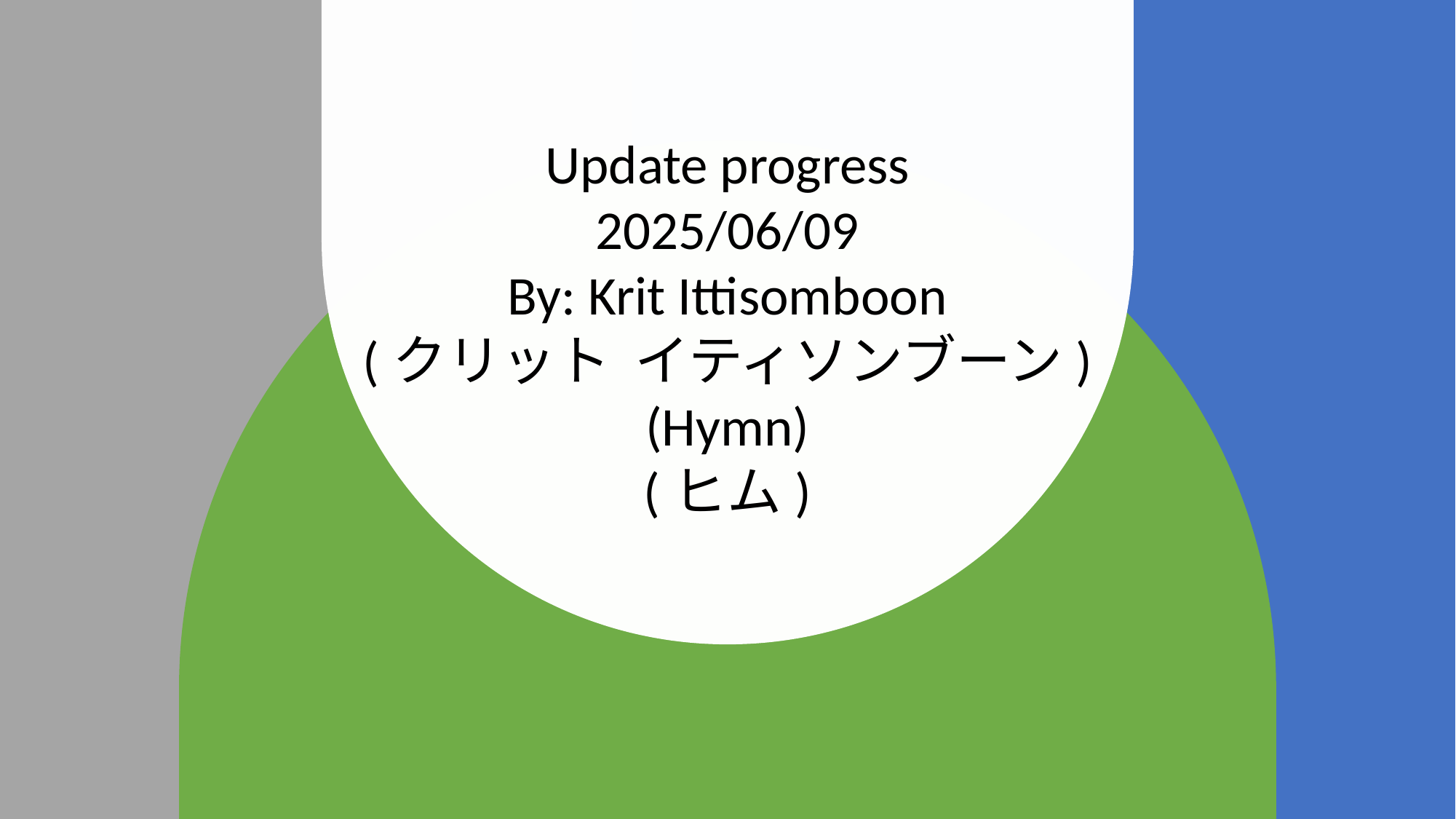

# Update progress 2025/06/09 By: Krit Ittisomboon (クリット  イティソンブーン) (Hymn) (ヒム)